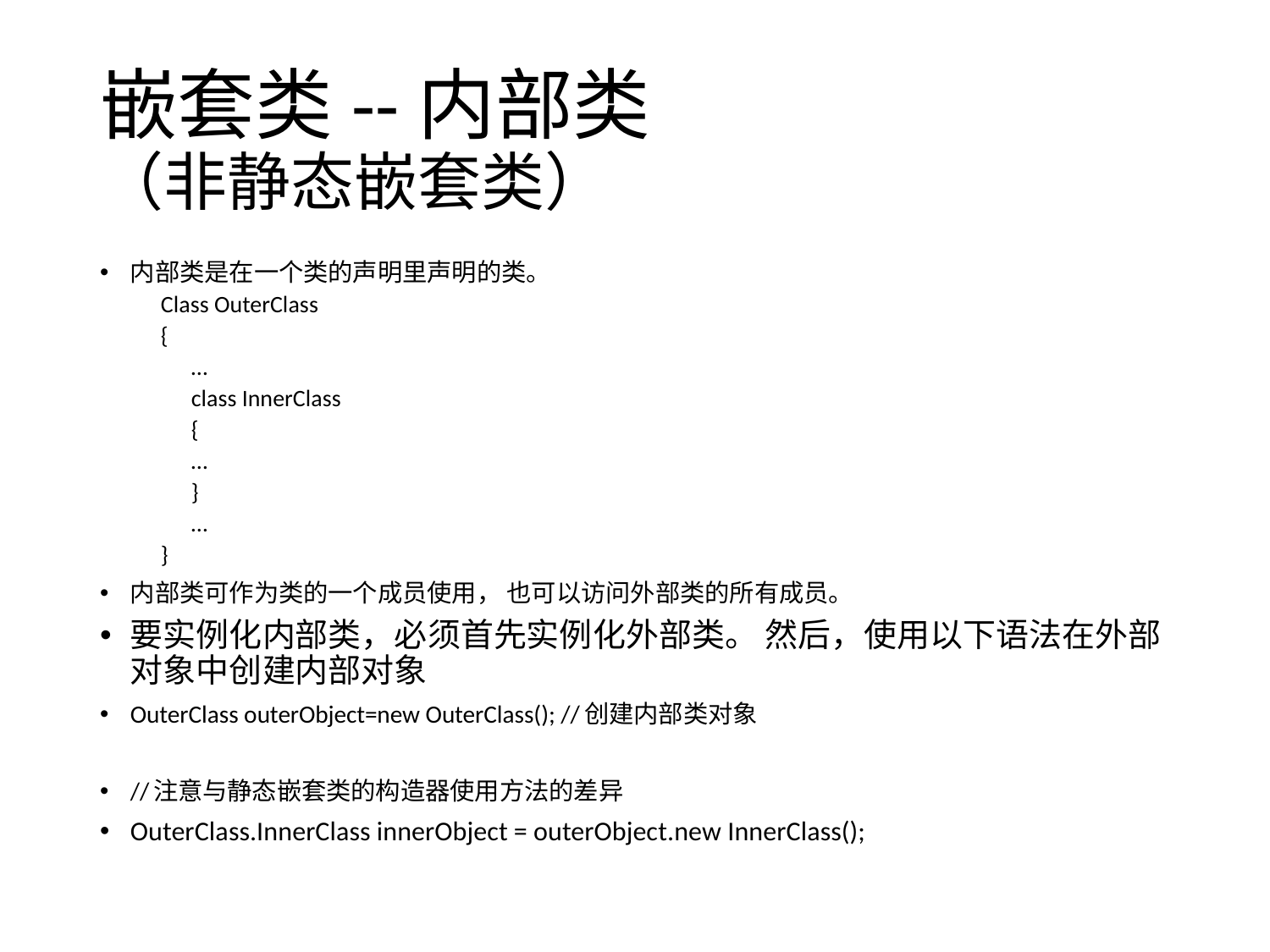

# 嵌套类--内部类 （非静态嵌套类）
内部类是在一个类的声明里声明的类。
Class OuterClass
{
	…
	class InnerClass
	{
		…
	}
	…
}
内部类可作为类的一个成员使用， 也可以访问外部类的所有成员。
要实例化内部类，必须首先实例化外部类。 然后，使用以下语法在外部对象中创建内部对象
OuterClass outerObject=new OuterClass(); //创建内部类对象

//注意与静态嵌套类的构造器使用方法的差异
OuterClass.InnerClass innerObject = outerObject.new InnerClass();